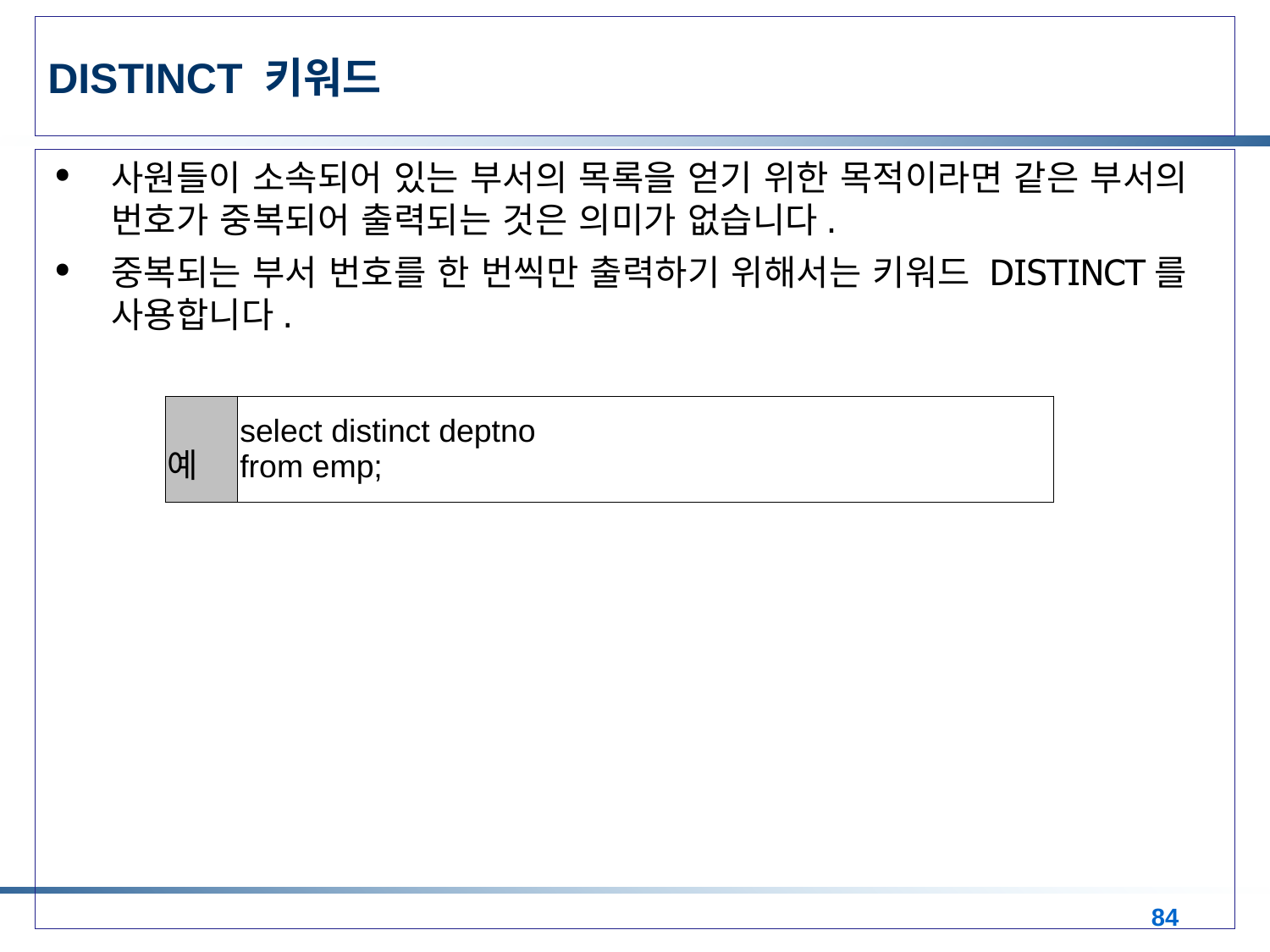

# DISTINCT 키워드
사원들이 소속되어 있는 부서의 목록을 얻기 위한 목적이라면 같은 부서의 번호가 중복되어 출력되는 것은 의미가 없습니다.
중복되는 부서 번호를 한 번씩만 출력하기 위해서는 키워드 DISTINCT를 사용합니다.

| 예 | select distinct deptno from emp; |
| --- | --- |